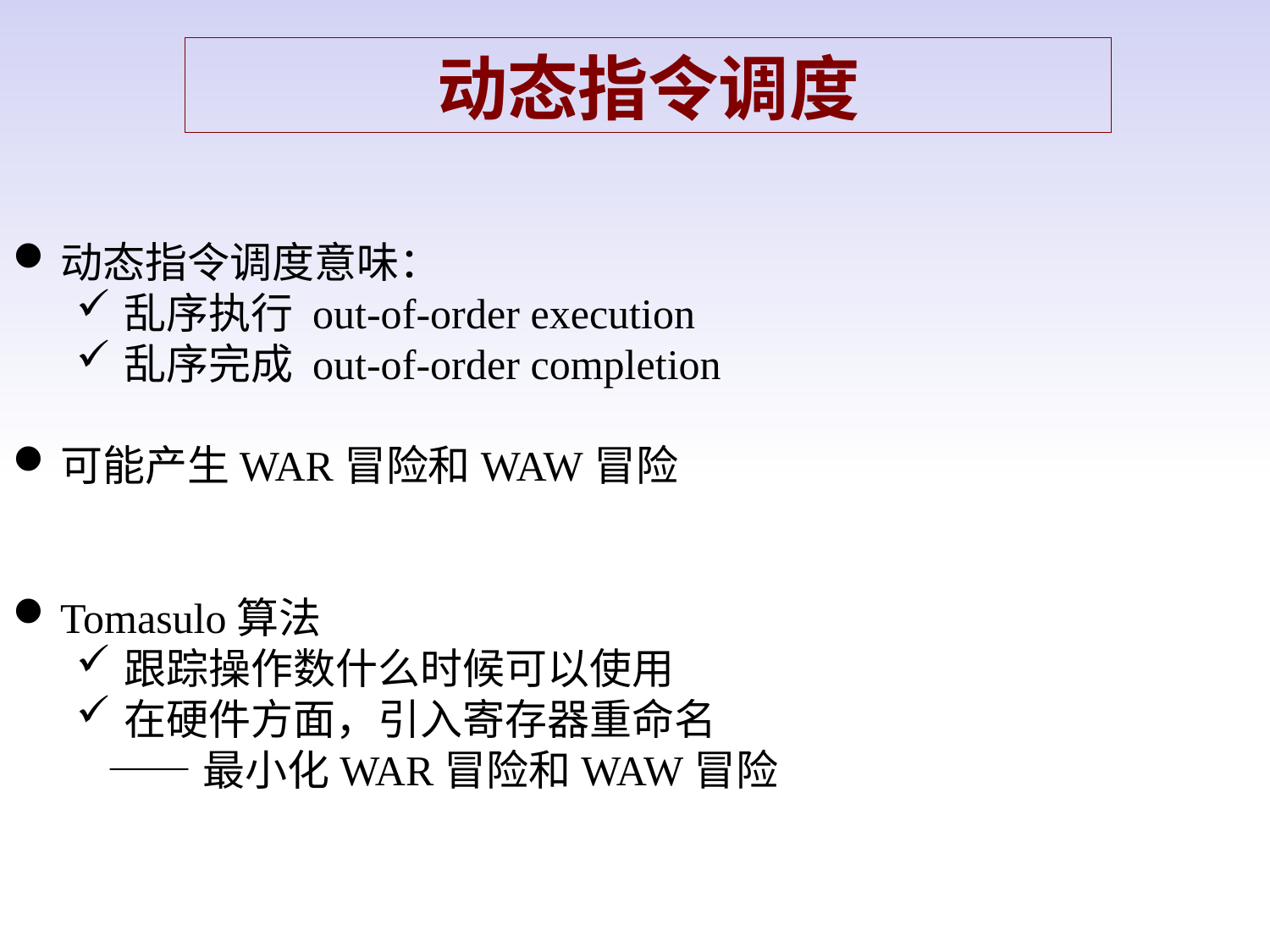

动态指令调度
动态指令调度意味：
乱序执行 out-of-order execution
乱序完成 out-of-order completion

可能产生WAR冒险和WAW冒险

Tomasulo算法
跟踪操作数什么时候可以使用
在硬件方面，引入寄存器重命名
          ——最小化WAR冒险和WAW冒险